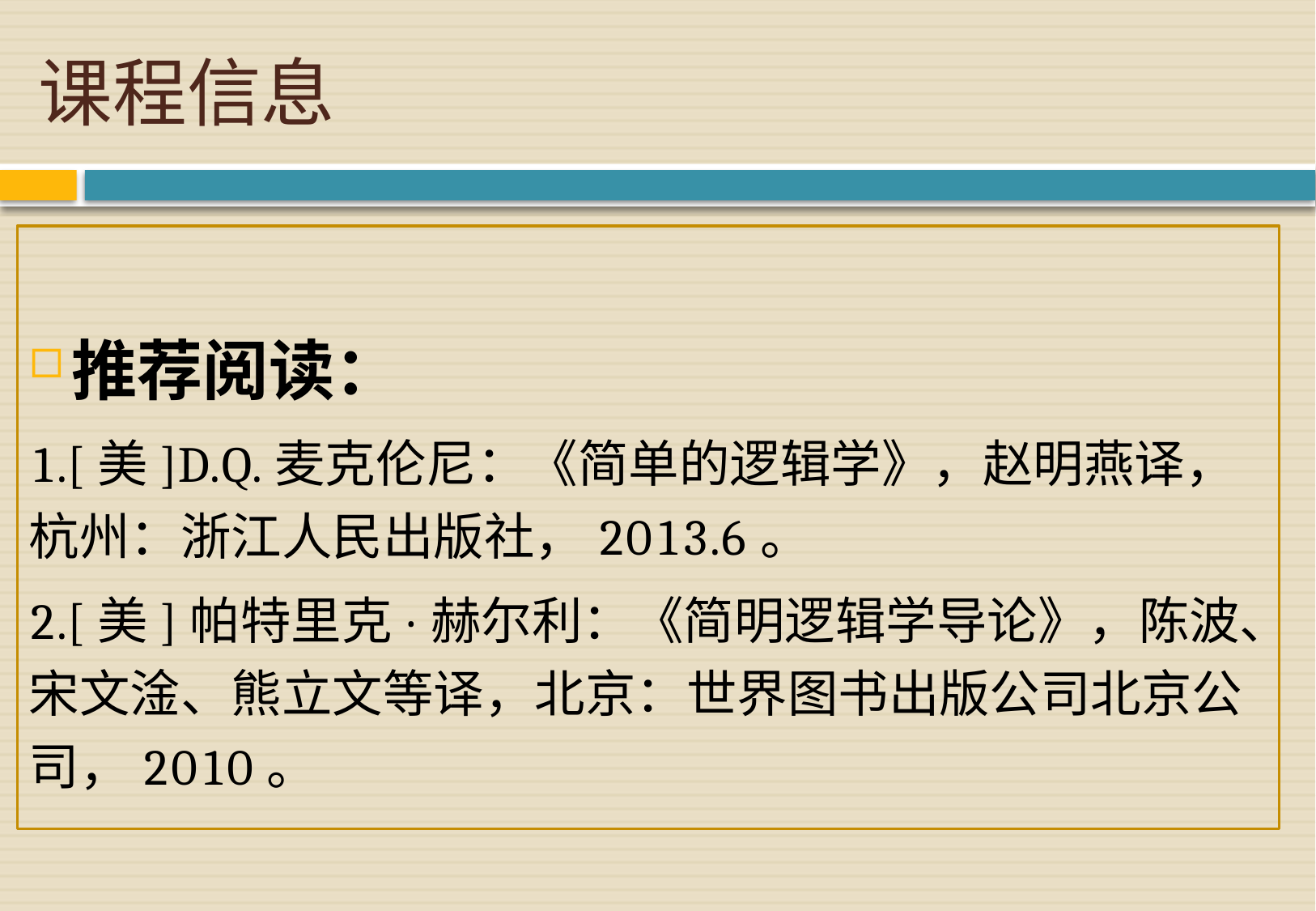

# 课程信息

推荐阅读：
1.[美]D.Q.麦克伦尼：《简单的逻辑学》，赵明燕译，杭州：浙江人民出版社，2013.6。
2.[美]帕特里克·赫尔利：《简明逻辑学导论》，陈波、宋文淦、熊立文等译，北京：世界图书出版公司北京公司，2010。